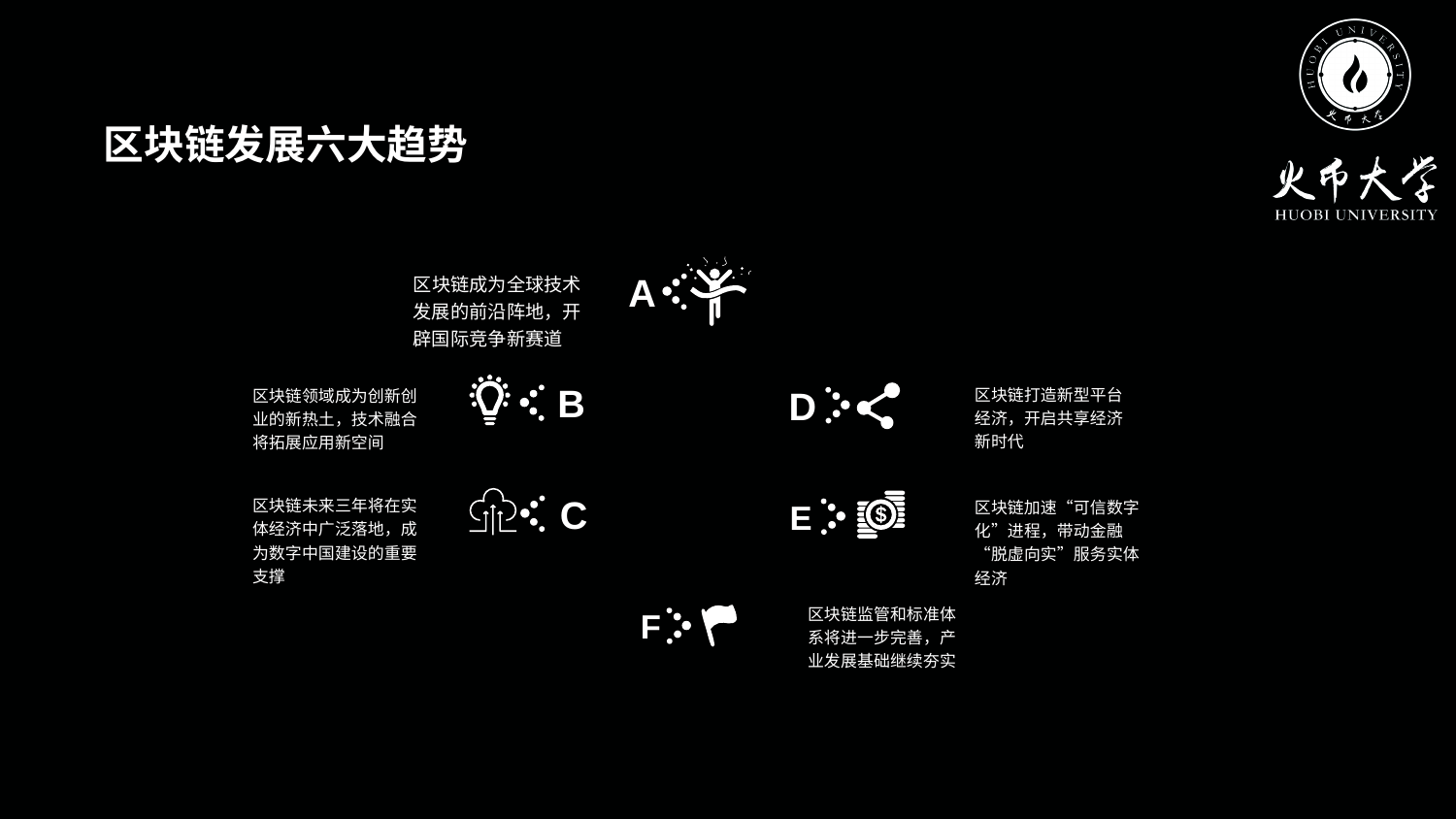

区块链发展六大趋势

A

区块链成为全球技术发展的前沿阵地，开辟国际竞争新赛道
B

区块链打造新型平台经济，开启共享经济新时代
区块链领域成为创新创业的新热土，技术融合将拓展应用新空间

D

C

区块链未来三年将在实体经济中广泛落地，成为数字中国建设的重要支撑
区块链加速“可信数字化”进程，带动金融“脱虚向实”服务实体经济

E

区块链监管和标准体系将进一步完善，产业发展基础继续夯实
F